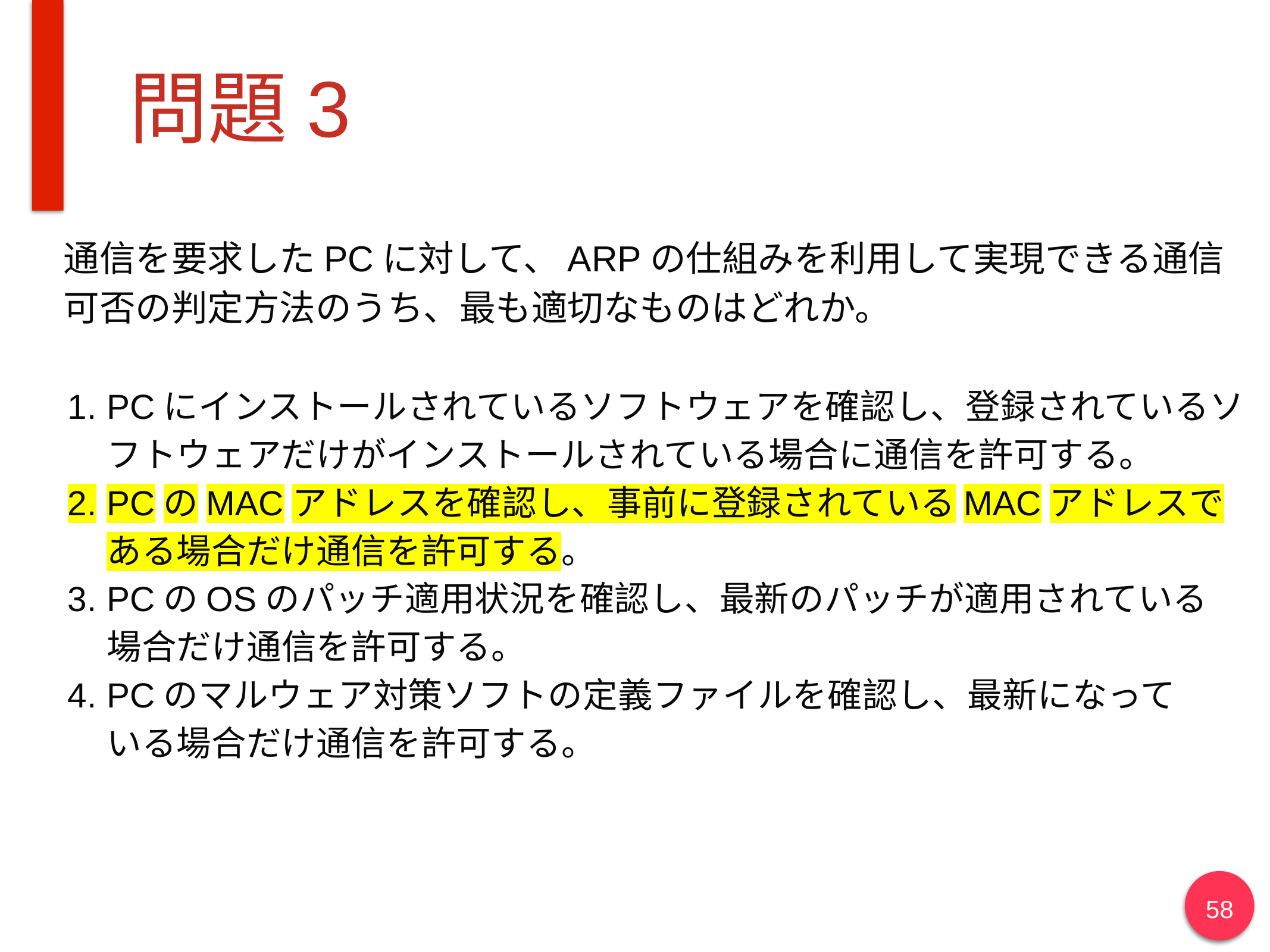

# 問題3
通信を要求したPCに対して、ARPの仕組みを利用して実現できる通信可否の判定方法のうち、最も適切なものはどれか。

PCにインストールされているソフトウェアを確認し、登録されているソフトウェアだけがインストールされている場合に通信を許可する。
PCのMACアドレスを確認し、事前に登録されているMACアドレスで
ある場合だけ通信を許可する。
PCのOSのパッチ適用状況を確認し、最新のパッチが適用されている
場合だけ通信を許可する。
PCのマルウェア対策ソフトの定義ファイルを確認し、最新になって
いる場合だけ通信を許可する。
58